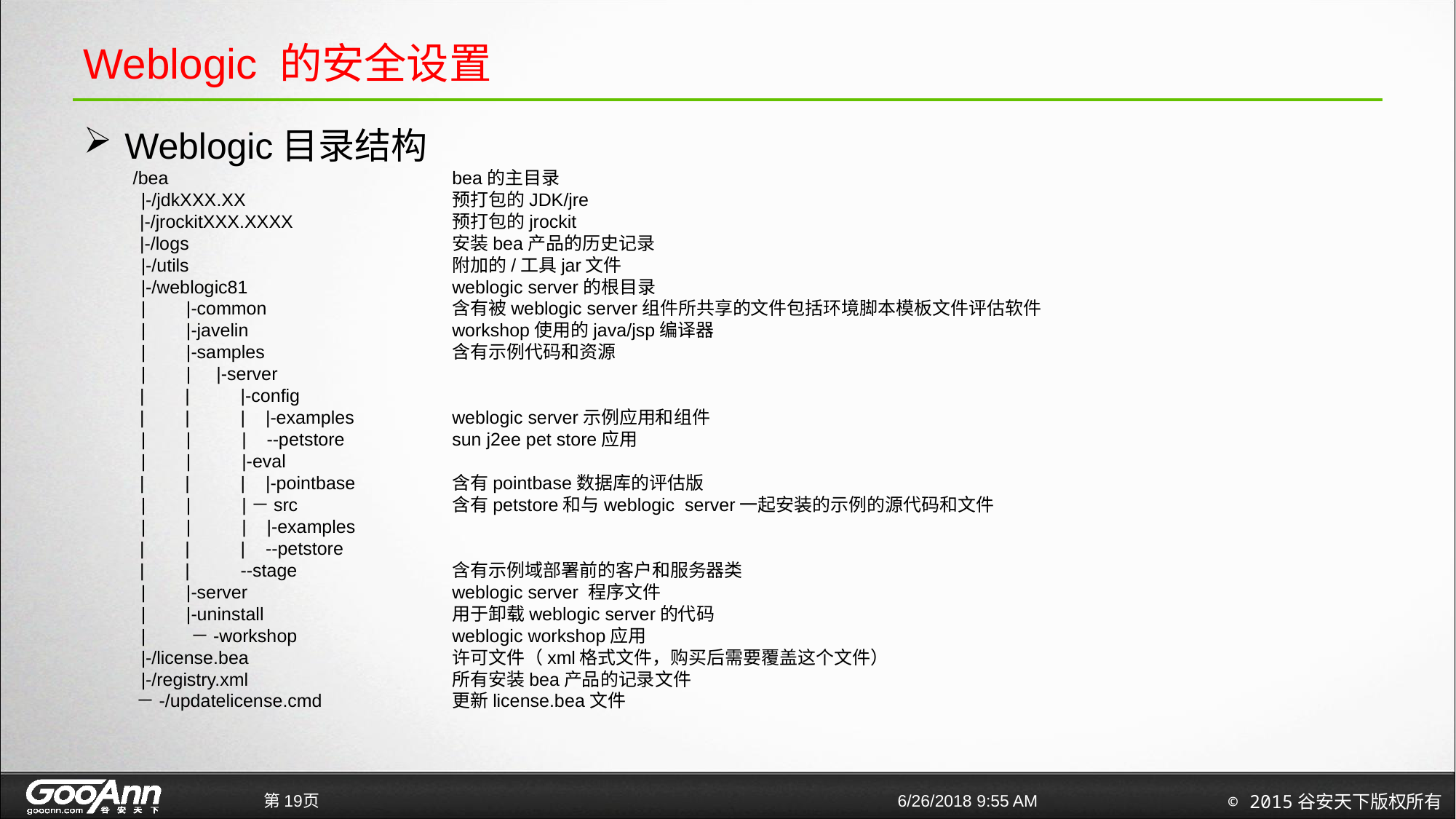

# Weblogic 的安全设置
Weblogic目录结构
 /bea                                      	bea的主目录
   |-/jdkXXX.XX                            	预打包的JDK/jre
   |-/jrockitXXX.XXXX            	预打包的jrockit
   |-/logs                                 	安装bea产品的历史记录
   |-/utils                                	附加的/工具jar文件
   |-/weblogic81                           	weblogic server的根目录
   |        |-common                       	含有被weblogic server组件所共享的文件包括环境脚本模板文件评估软件
   |        |-javelin                      	workshop使用的java/jsp编译器
   |        |-samples                      	含有示例代码和资源
   |        |     |-server
   |        |          |-config
   |        |          |    |-examples     	weblogic server示例应用和组件
   |        |          |    --petstore     	sun j2ee pet store应用
   |        |          |-eval
   |        |          |    |-pointbase    	含有pointbase数据库的评估版
   |        |          |－src              	含有petstore和与weblogic  server一起安装的示例的源代码和文件
   |        |          |    |-examples
   |        |          |    --petstore
   |        |          --stage             	含有示例域部署前的客户和服务器类
   |        |-server                       	weblogic server 程序文件
   |        |-uninstall                    	用于卸载weblogic server的代码
   |        －-workshop                   	weblogic workshop应用
   |-/license.bea                          	许可文件（xml格式文件，购买后需要覆盖这个文件）
   |-/registry.xml                         	所有安装bea产品的记录文件
   －-/updatelicense.cmd        	更新license.bea文件